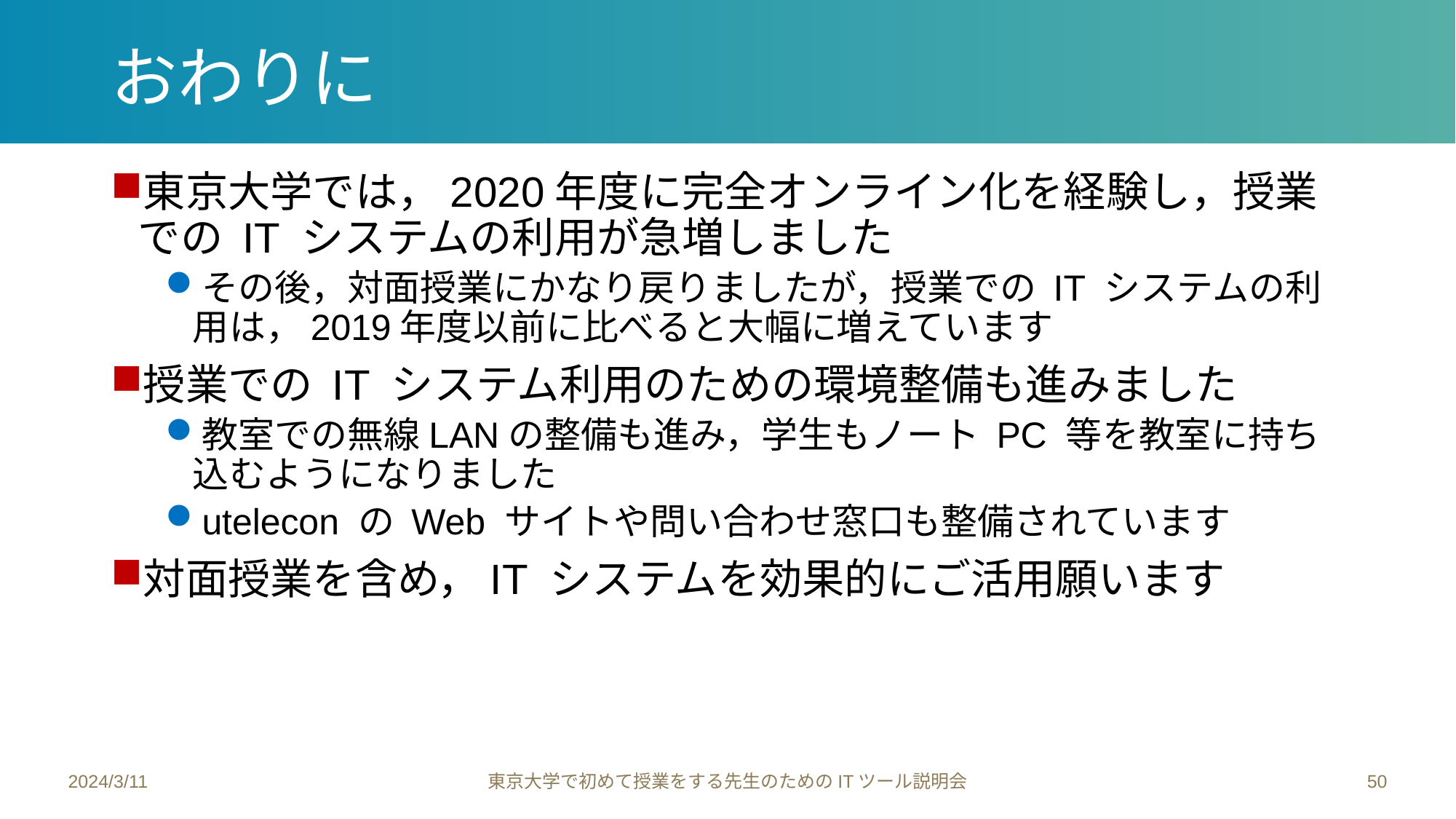

# おわりに
東京大学では，2020年度に完全オンライン化を経験し，授業での IT システムの利用が急増しました
その後，対面授業にかなり戻りましたが，授業での IT システムの利用は，2019年度以前に比べると大幅に増えています
授業での IT システム利用のための環境整備も進みました
教室での無線LANの整備も進み，学生もノート PC 等を教室に持ち込むようになりました
utelecon の Web サイトや問い合わせ窓口も整備されています
対面授業を含め，IT システムを効果的にご活用願います
2024/3/11
東京大学で初めて授業をする先生のためのITツール説明会
50